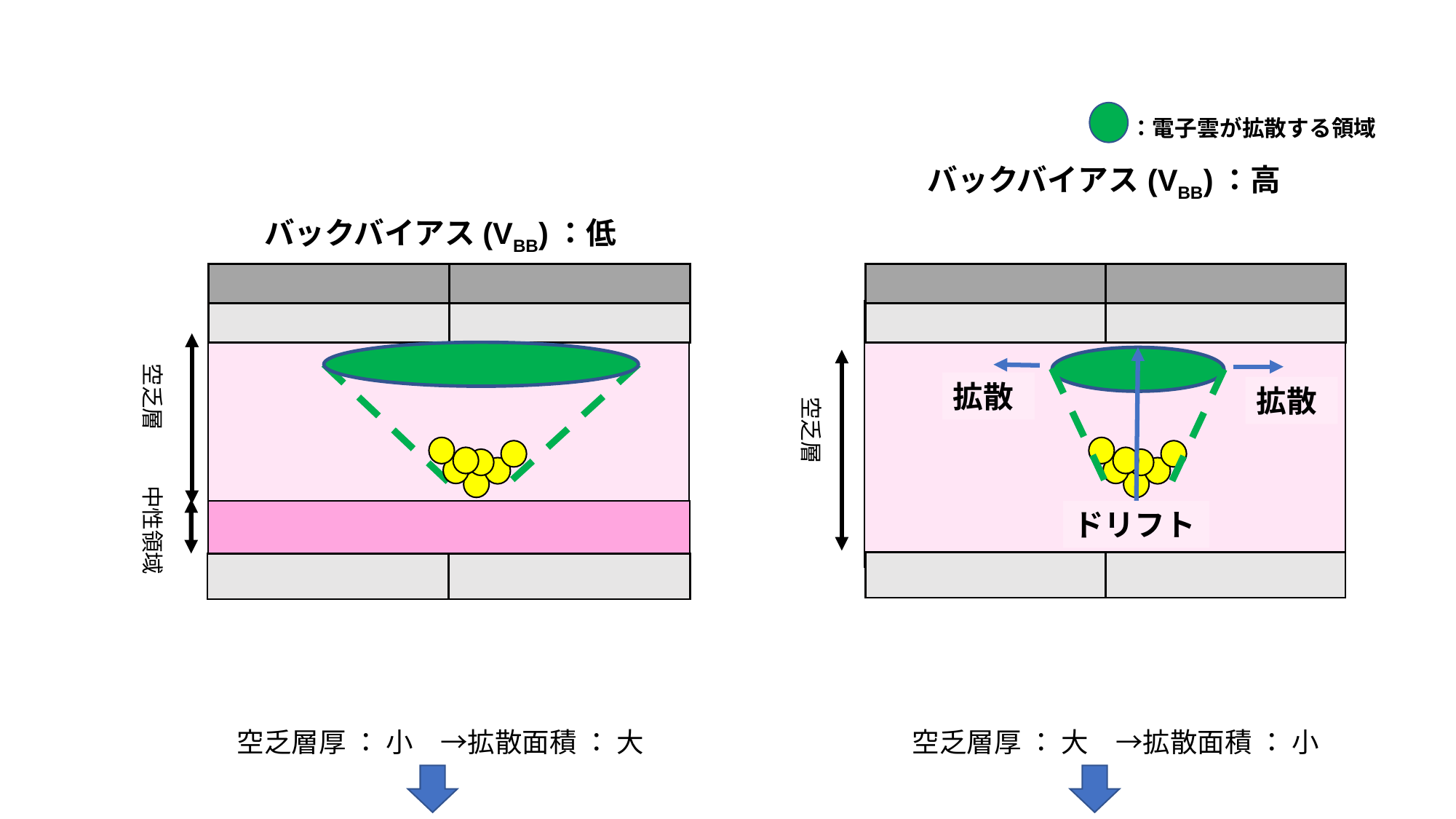

：電子雲が拡散する領域
バックバイアス(VBB)：高

バックバイアス(VBB)：低

|  |  |
| --- | --- |
|  |  |
|  |  |
| --- | --- |
|  |  |

空乏層
拡散
拡散
空乏層

中性領域
ドリフト

|  |  |
| --- | --- |
|  |  |
| --- | --- |

空乏層厚 ： 小　→拡散面積 ： 大

空乏層厚 ： 大　→拡散面積 ： 小

1 ピクセルイベントの割合 ： 増加
1 ピクセルイベントの割合 ： 減少